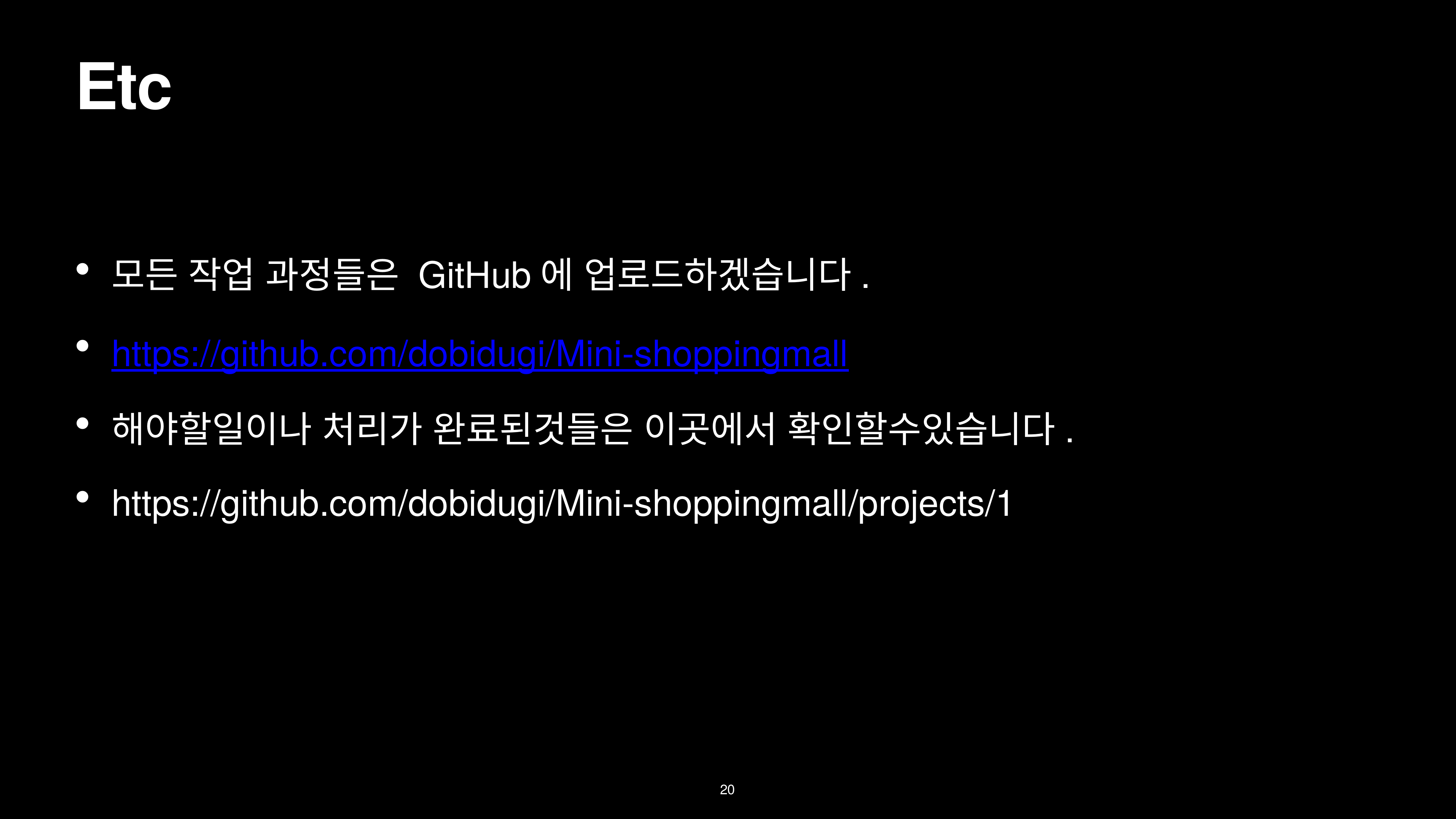

20
# Etc

모든 작업 과정들은 GitHub에 업로드하겠습니다.
https://github.com/dobidugi/Mini-shoppingmall
해야할일이나 처리가 완료된것들은 이곳에서 확인할수있습니다.
https://github.com/dobidugi/Mini-shoppingmall/projects/1